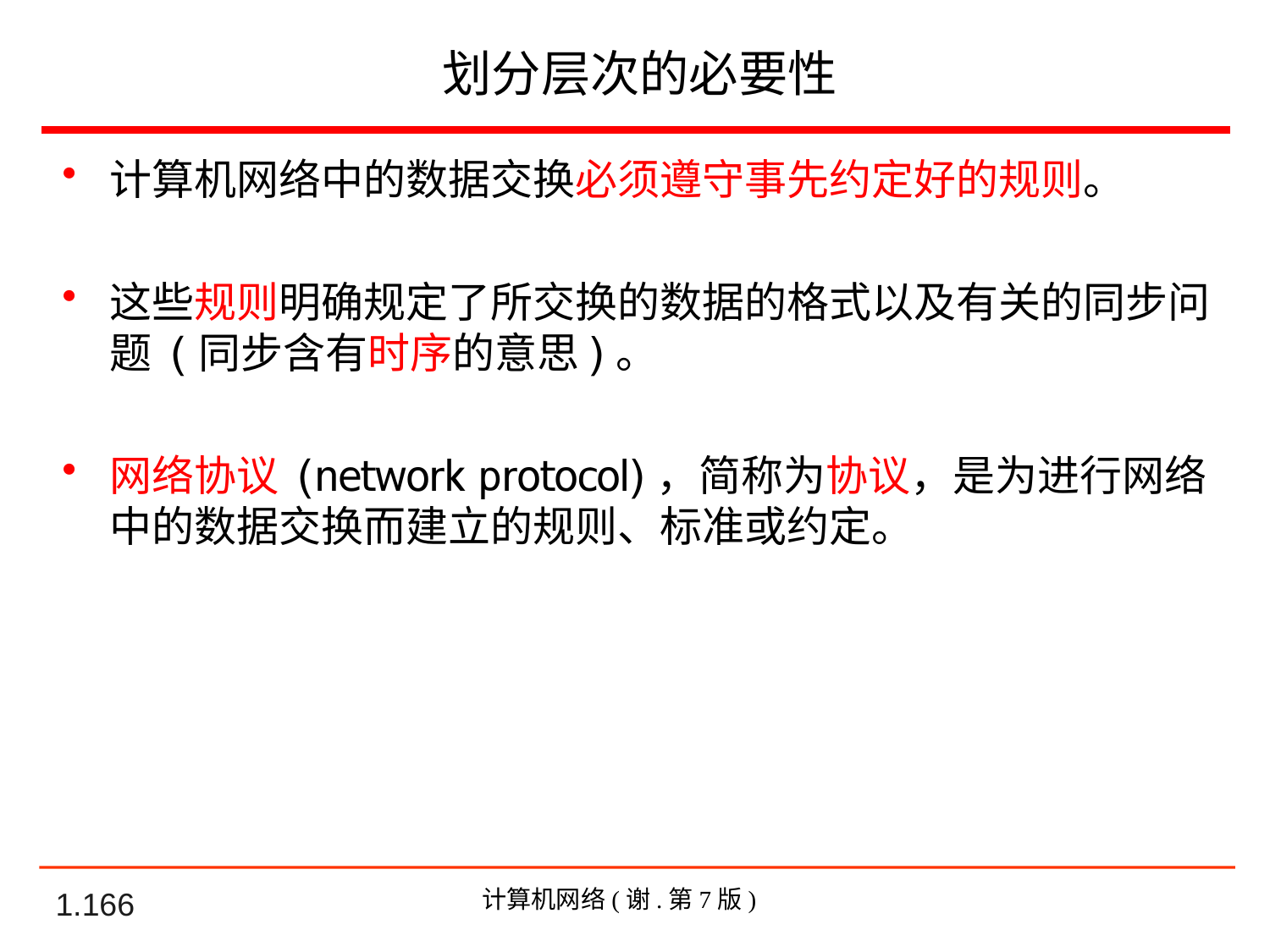

划分层次的必要性
计算机网络中的数据交换必须遵守事先约定好的规则。

这些规则明确规定了所交换的数据的格式以及有关的同步问题 (同步含有时序的意思)。

网络协议 (network protocol)，简称为协议，是为进行网络中的数据交换而建立的规则、标准或约定。